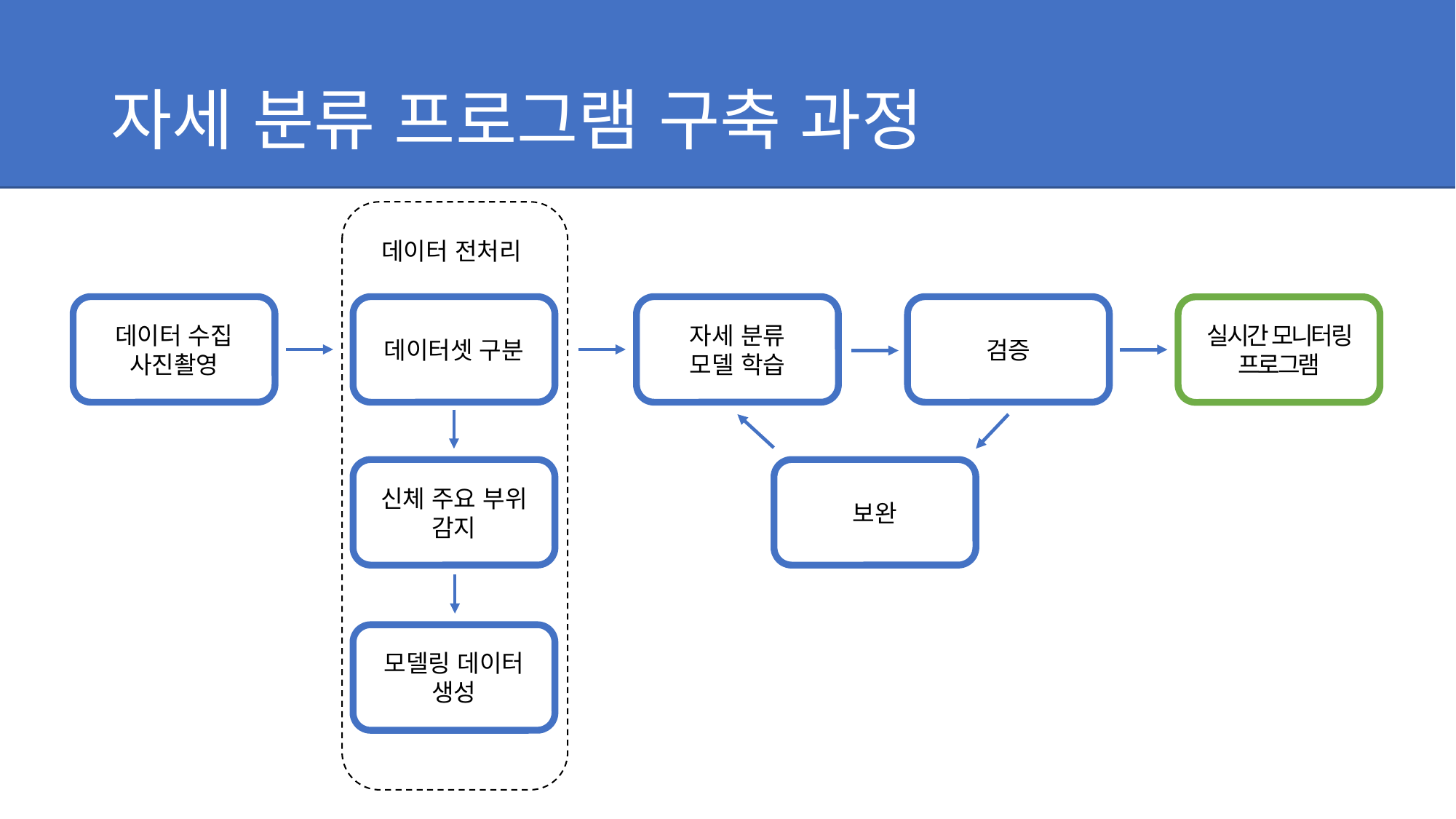

# 자세 분류 프로그램 구축 과정

데이터 전처리
데이터 수집
사진촬영
데이터셋 구분
자세 분류
모델 학습
검증
실시간 모니터링 프로그램
신체 주요 부위 감지
보완
모델링 데이터 생성